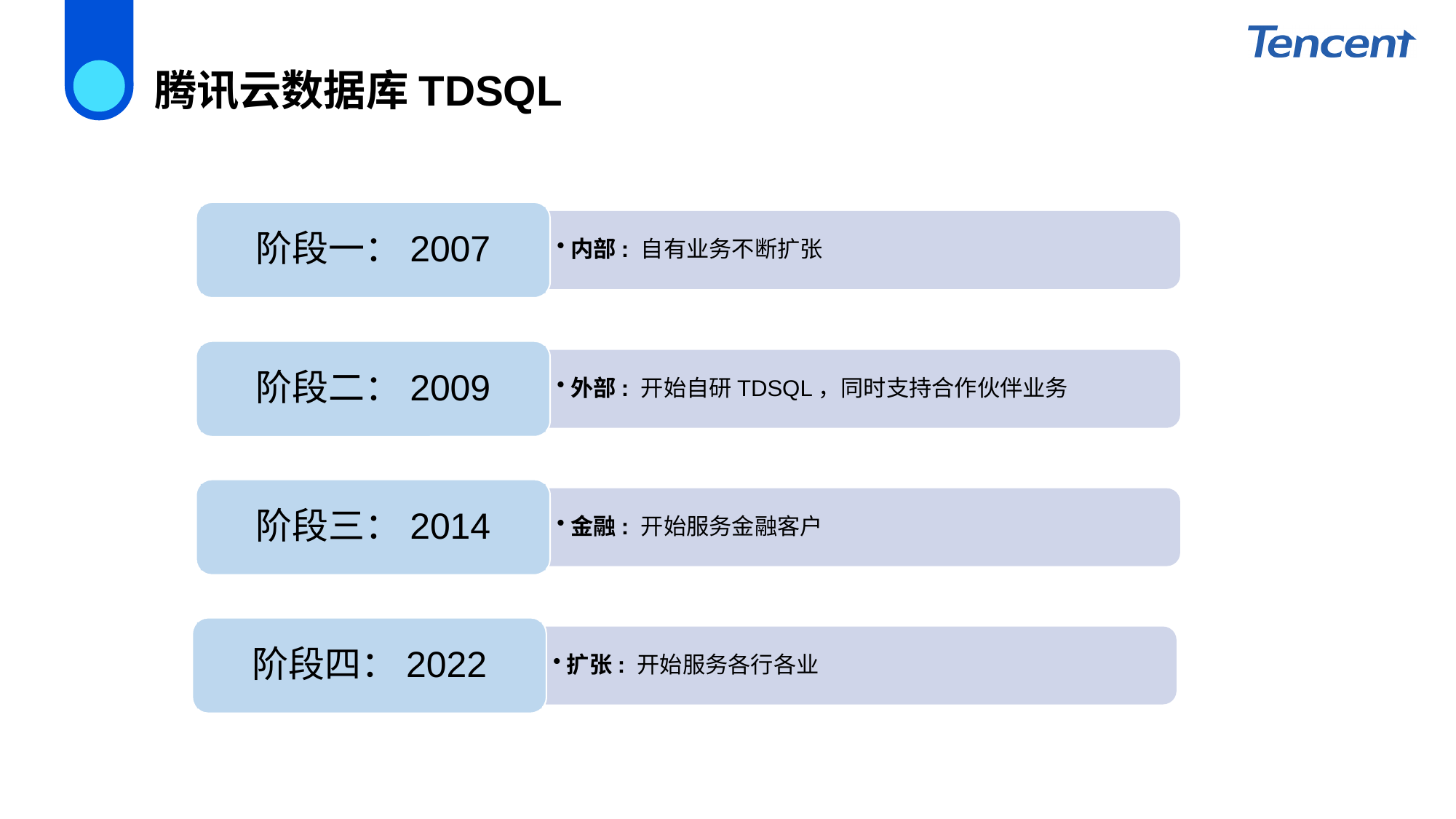

腾讯云数据库TDSQL

阶段一：2007

内部: 自有业务不断扩张

阶段二：2009

外部: 开始自研TDSQL，同时支持合作伙伴业务

阶段三：2014

金融: 开始服务金融客户

阶段四：2022

扩张: 开始服务各行各业